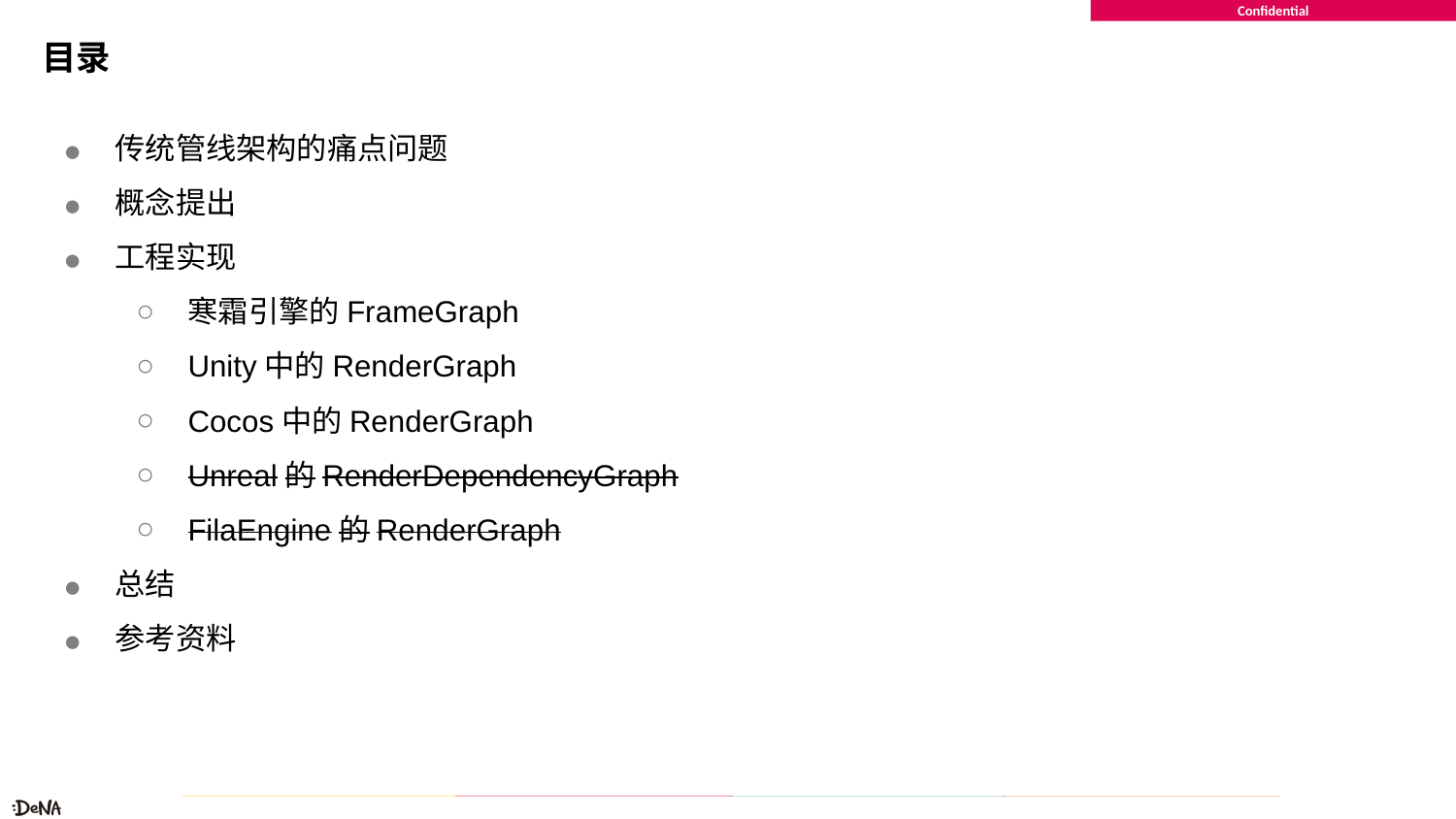

# 目录
传统管线架构的痛点问题
概念提出
工程实现
寒霜引擎的FrameGraph
Unity中的RenderGraph
Cocos中的RenderGraph
Unreal的RenderDependencyGraph
FilaEngine的RenderGraph
总结
参考资料